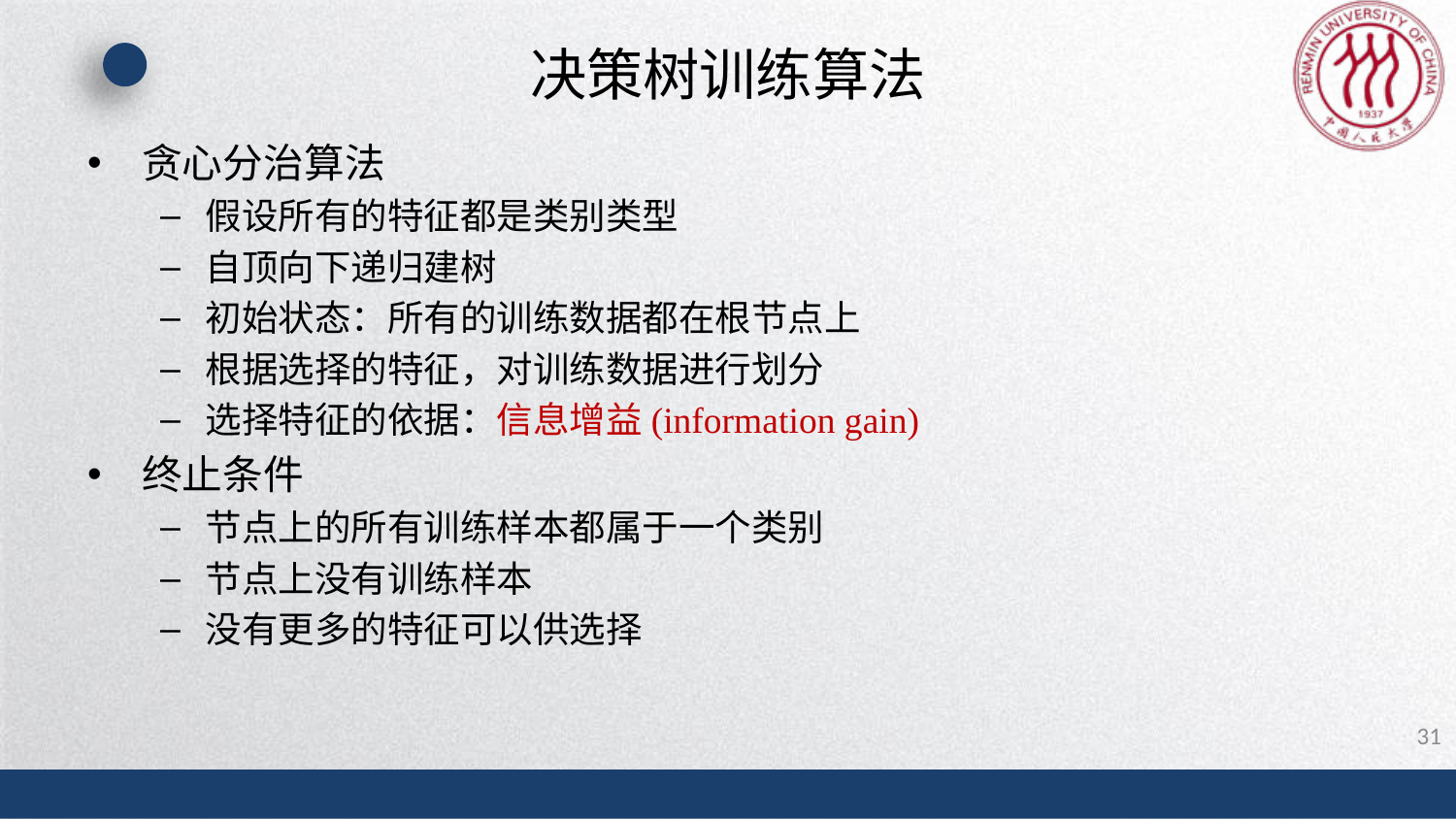

# 决策树训练算法
贪心分治算法
假设所有的特征都是类别类型
自顶向下递归建树
初始状态：所有的训练数据都在根节点上
根据选择的特征，对训练数据进行划分
选择特征的依据：信息增益(information gain)
终止条件
节点上的所有训练样本都属于一个类别
节点上没有训练样本
没有更多的特征可以供选择
31